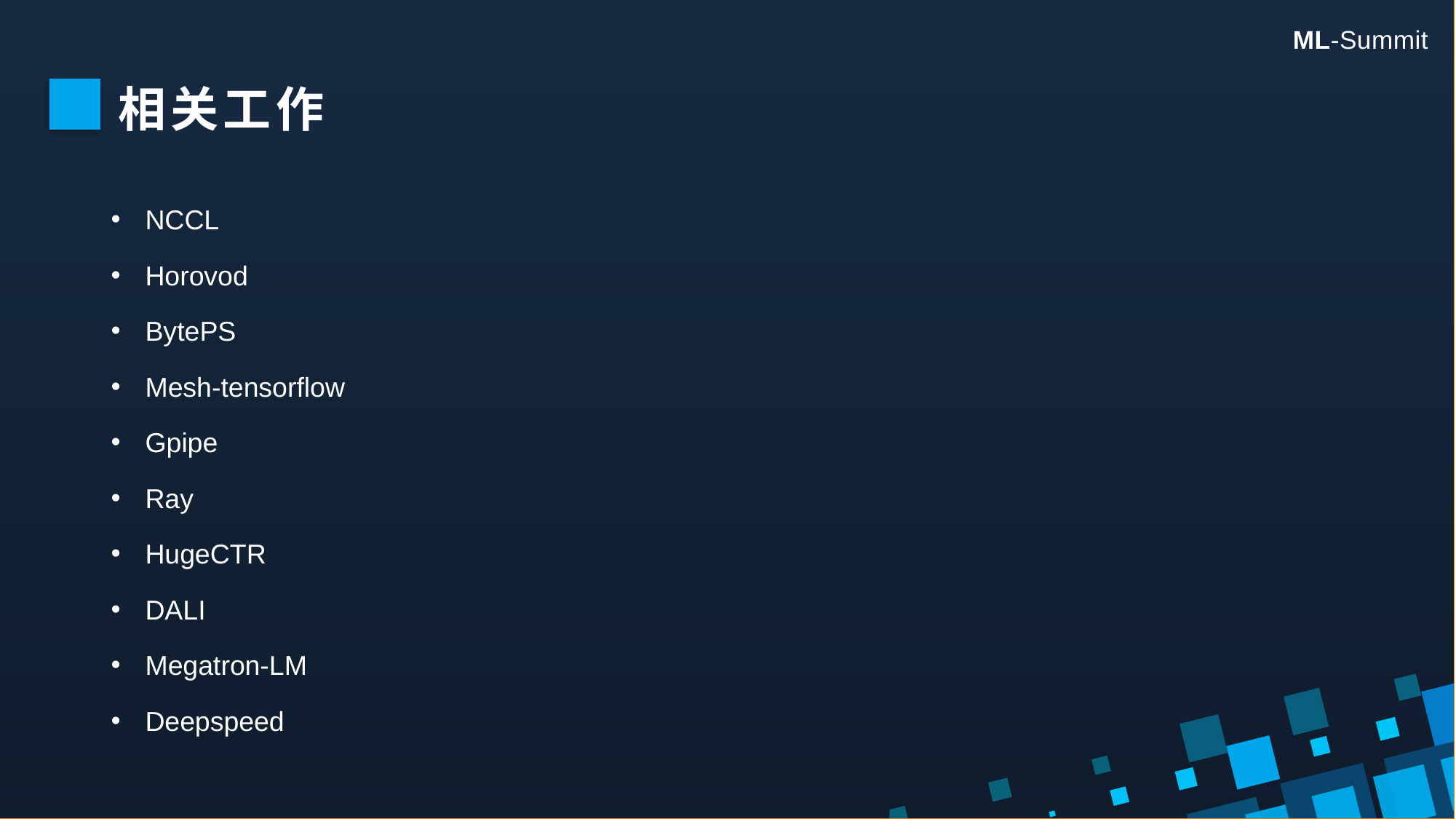

相关工作

NCCL
Horovod
BytePS
Mesh-tensorflow
Gpipe
Ray
HugeCTR
DALI
Megatron-LM
Deepspeed